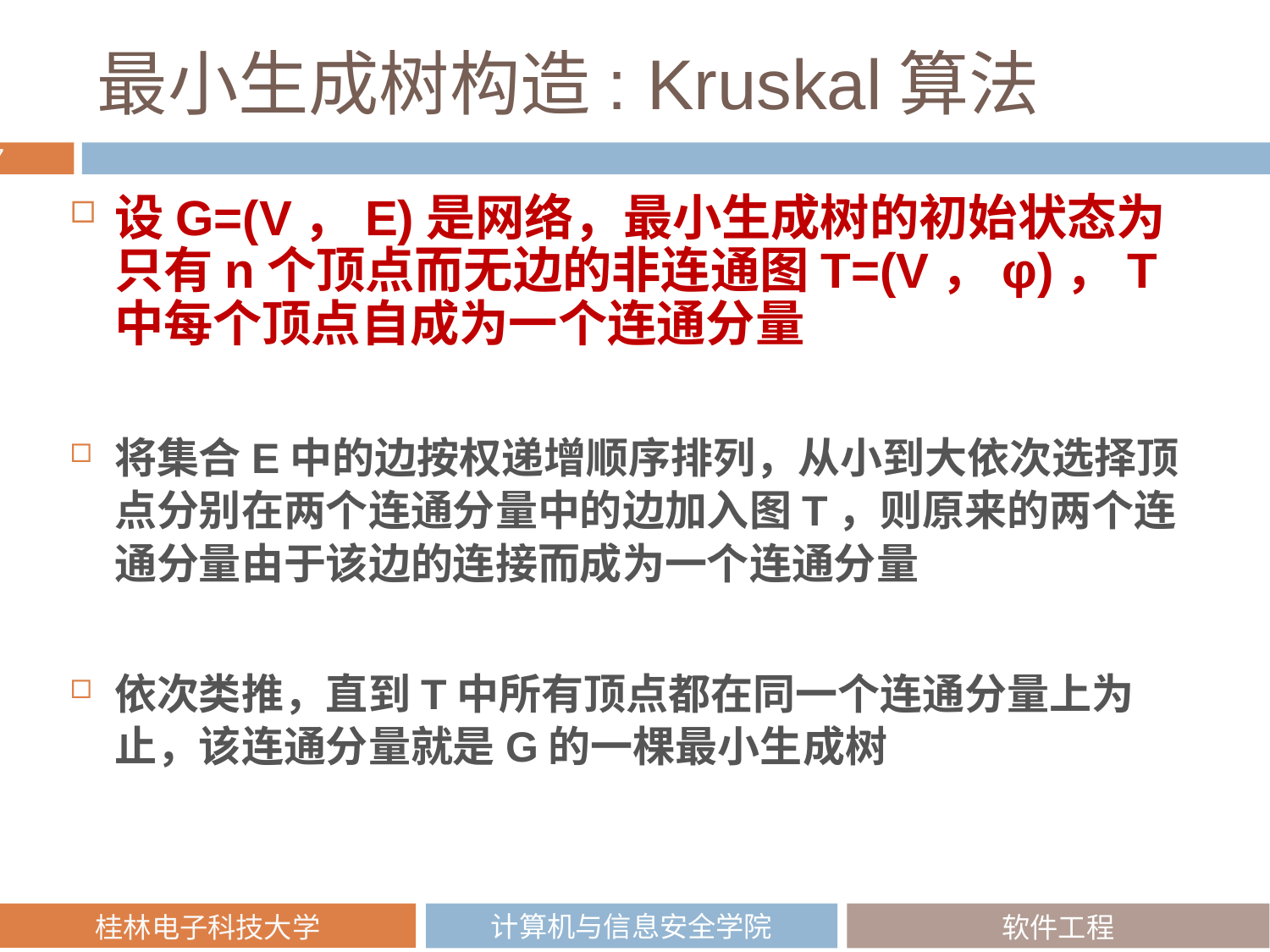

# 最小生成树构造: Kruskal算法
设G=(V，E)是网络，最小生成树的初始状态为只有n个顶点而无边的非连通图T=(V，φ)，T中每个顶点自成为一个连通分量

将集合E中的边按权递增顺序排列，从小到大依次选择顶点分别在两个连通分量中的边加入图T，则原来的两个连通分量由于该边的连接而成为一个连通分量

依次类推，直到T中所有顶点都在同一个连通分量上为止，该连通分量就是G的一棵最小生成树